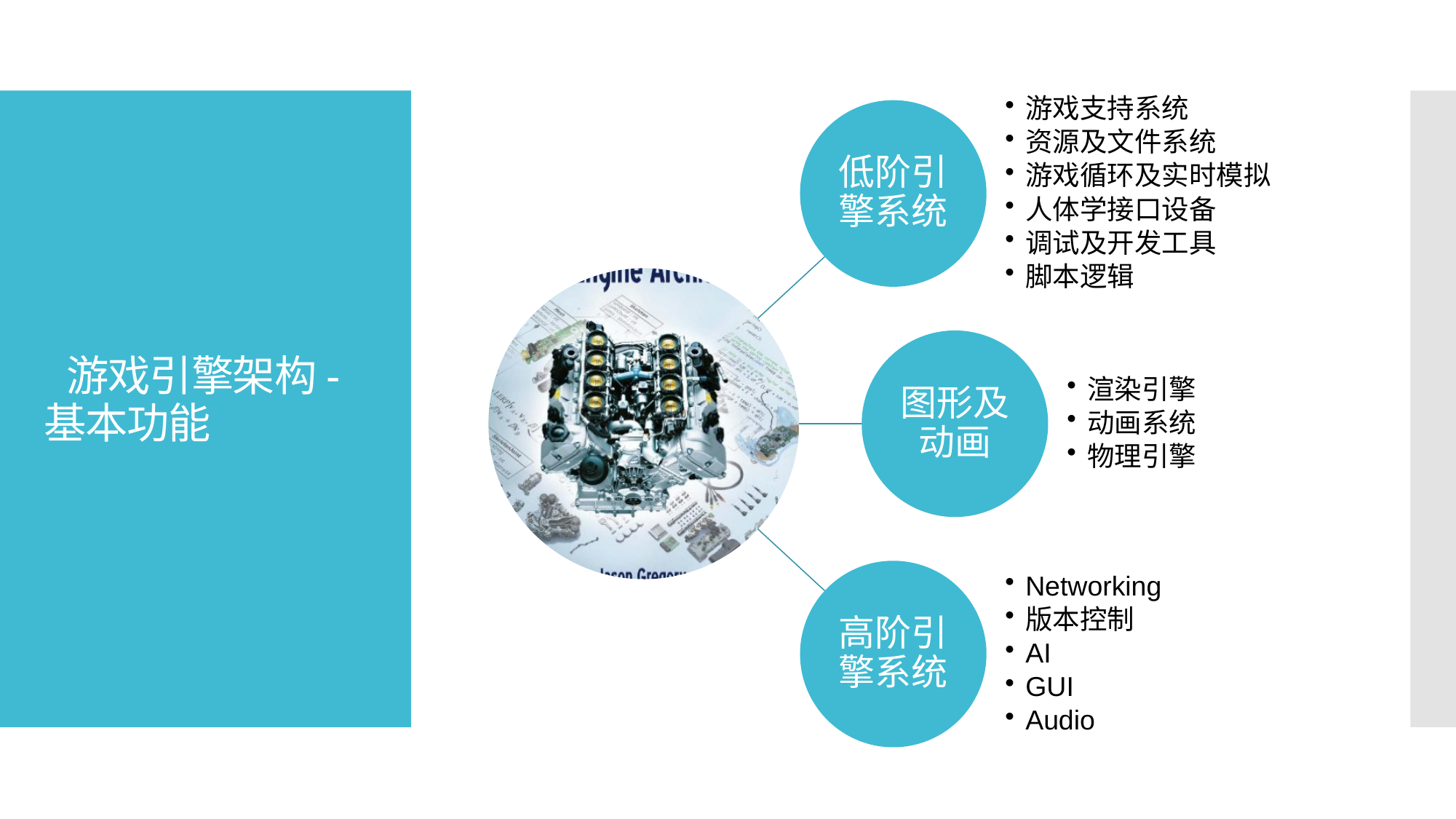

低阶引擎系统
游戏支持系统
资源及文件系统
游戏循环及实时模拟
人体学接口设备
调试及开发工具
脚本逻辑
图形及动画
渲染引擎
动画系统
物理引擎
高阶引擎系统
Networking
版本控制
AI
GUI
Audio
 游戏引擎架构-
基本功能